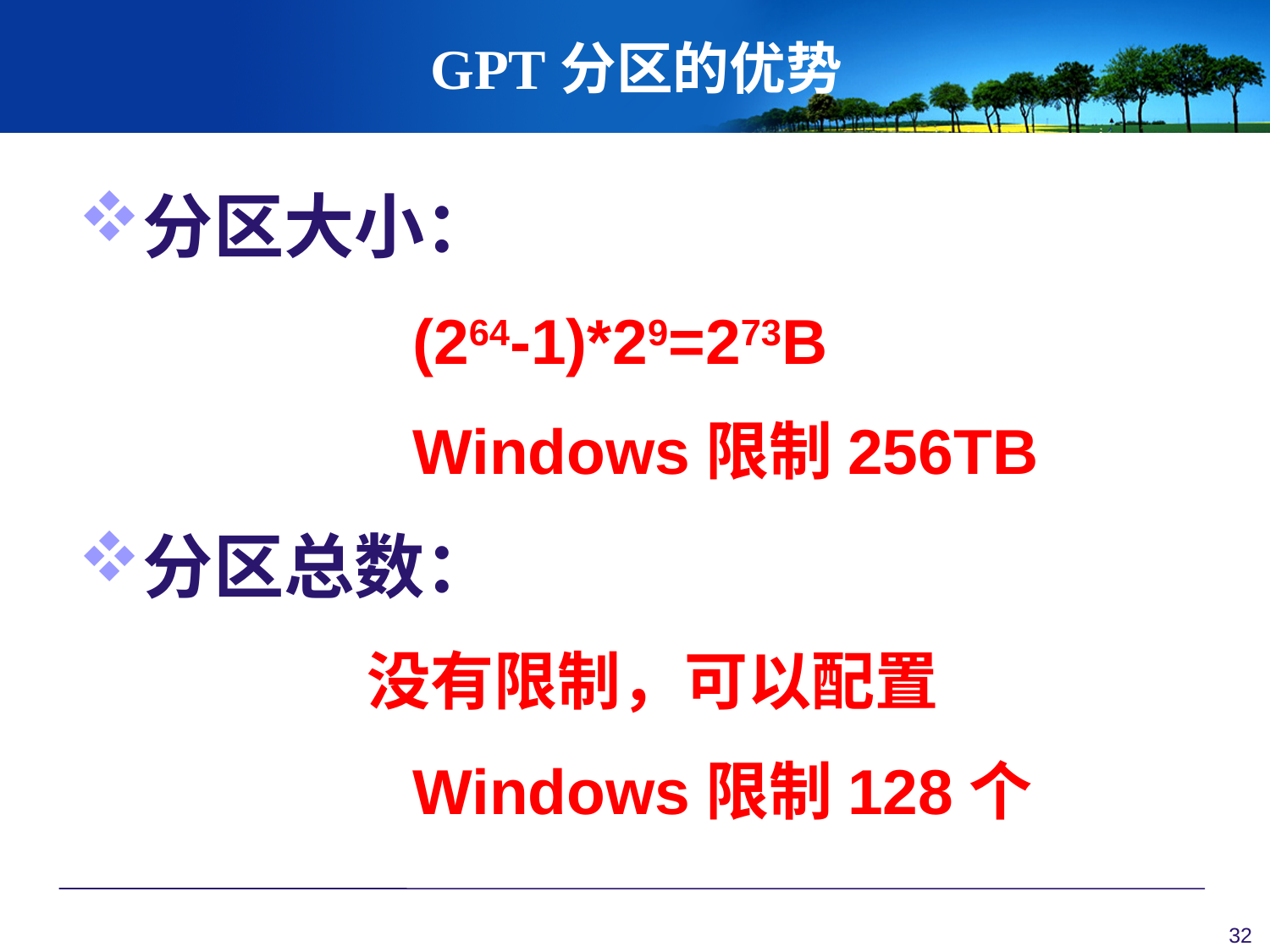

GPT分区的优势
分区大小：
                   (264-1)*29=273B
                   Windows限制256TB
分区总数：
                   没有限制，可以配置
                   Windows限制128个
32